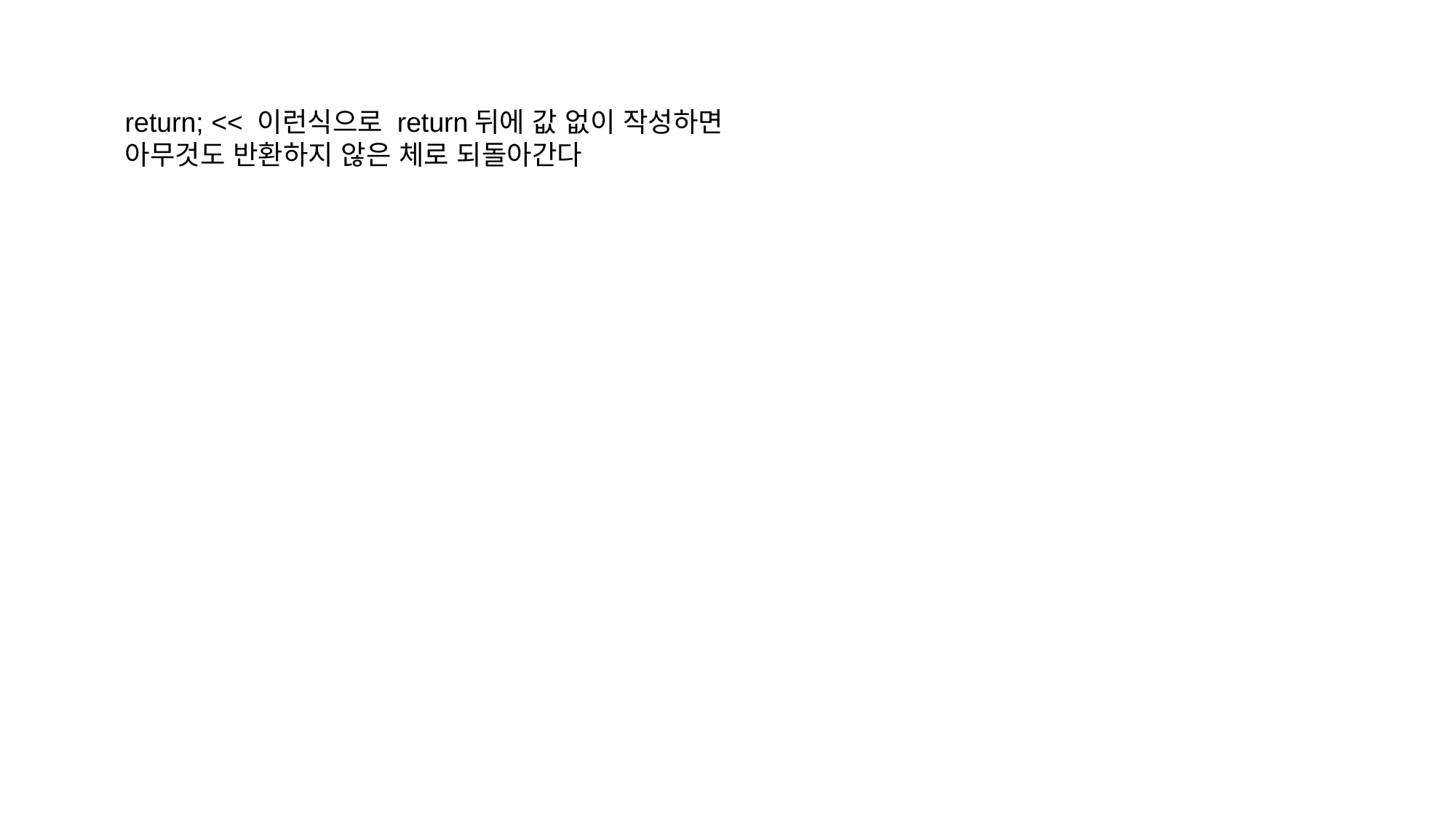

return; << 이런식으로 return뒤에 값 없이 작성하면
아무것도 반환하지 않은 체로 되돌아간다